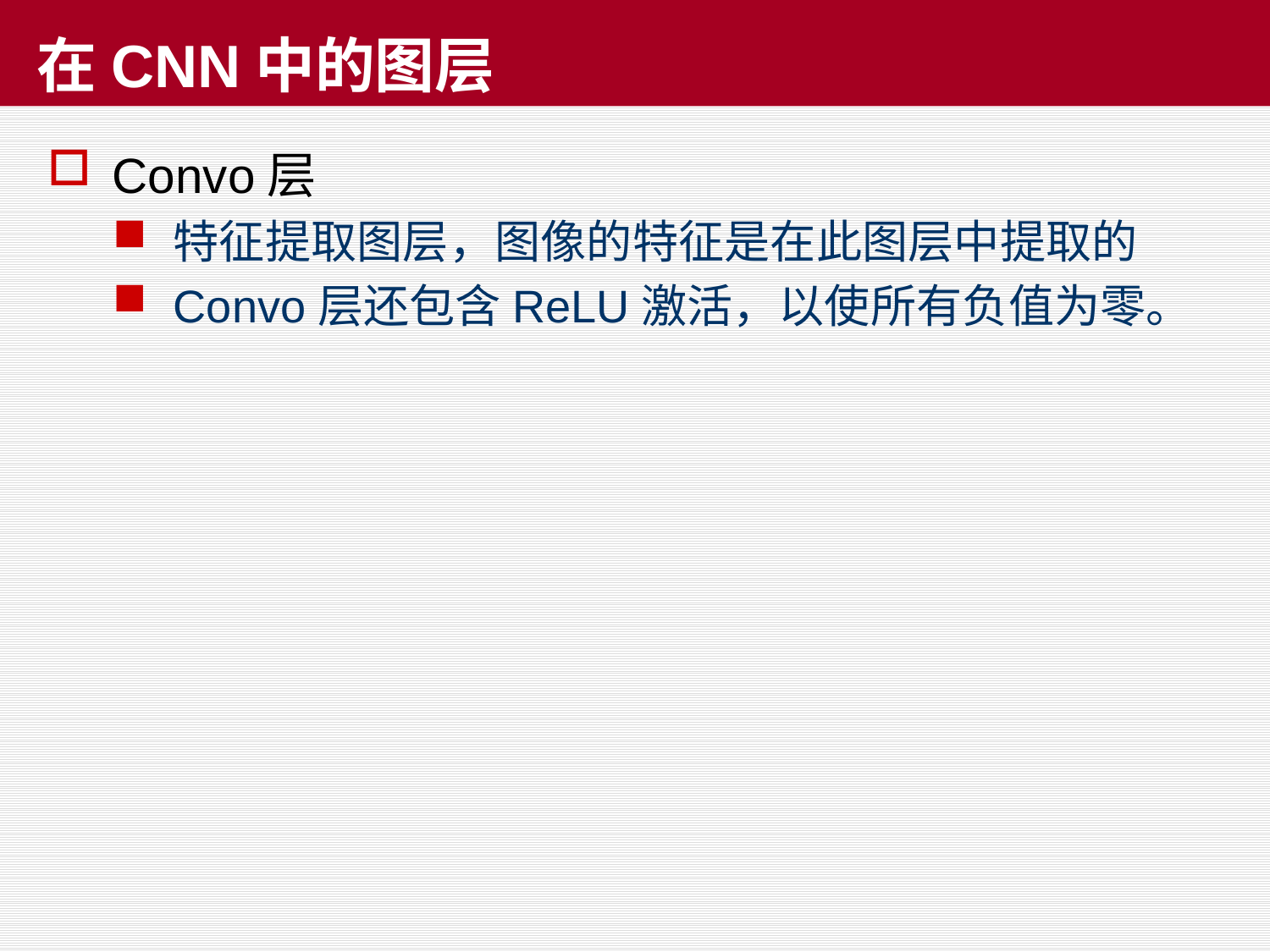

# 在CNN中的图层
Convo层
特征提取图层，图像的特征是在此图层中提取的
Convo层还包含ReLU激活，以使所有负值为零。